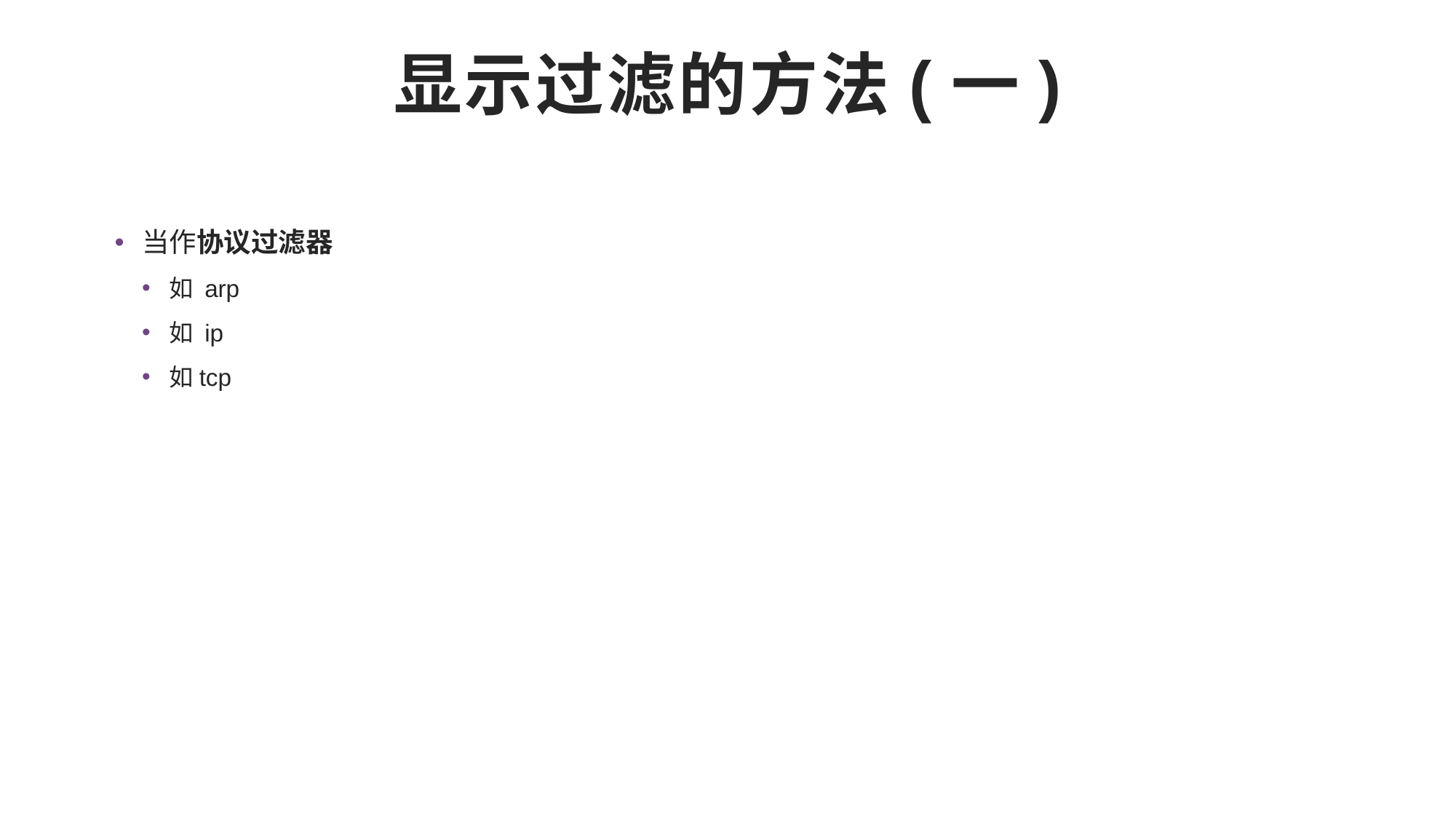

# 显示过滤的方法(一)
当作协议过滤器
如 arp
如 ip
如tcp